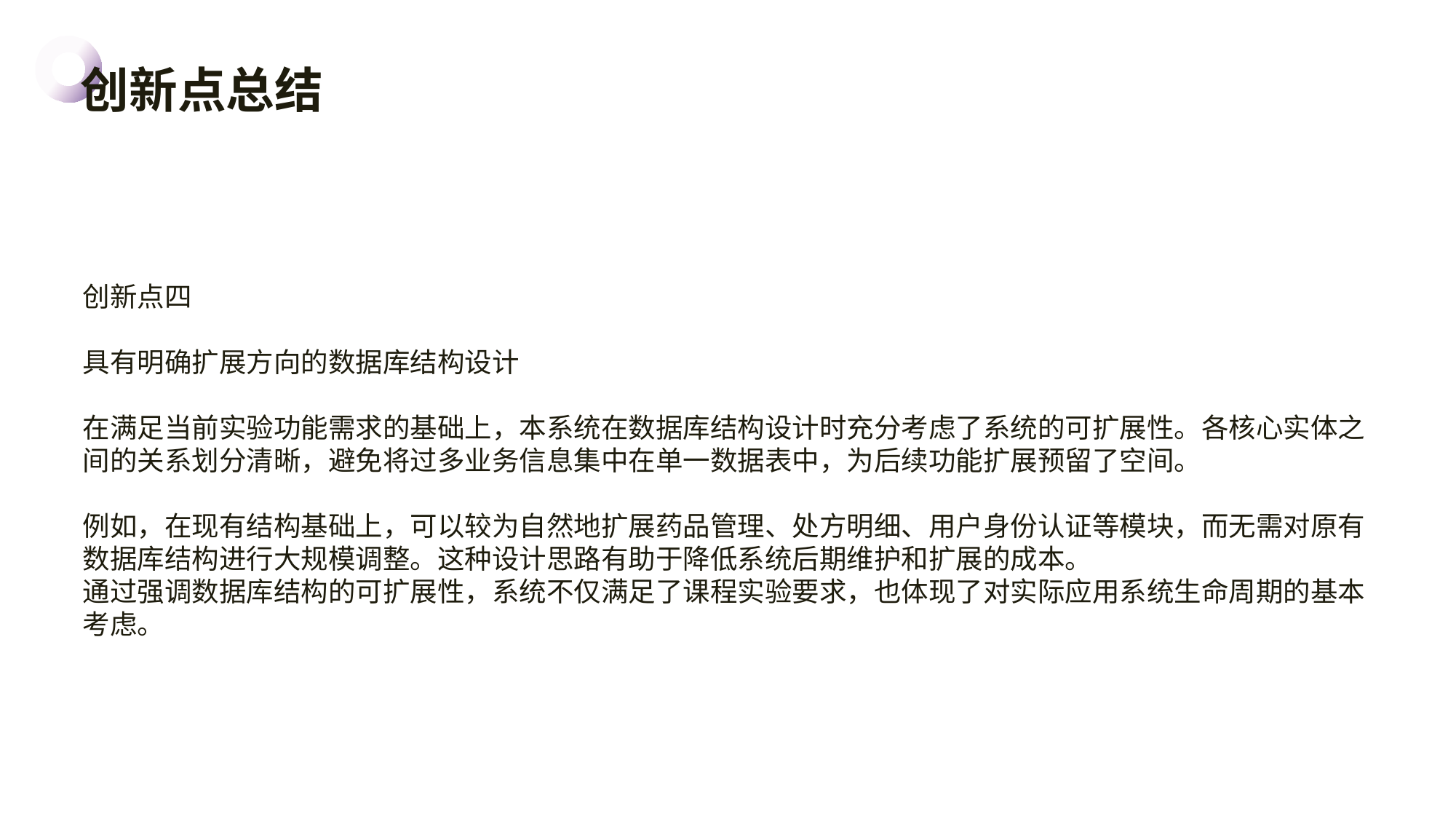

创新点总结
创新点四

具有明确扩展方向的数据库结构设计

在满足当前实验功能需求的基础上，本系统在数据库结构设计时充分考虑了系统的可扩展性。各核心实体之间的关系划分清晰，避免将过多业务信息集中在单一数据表中，为后续功能扩展预留了空间。

例如，在现有结构基础上，可以较为自然地扩展药品管理、处方明细、用户身份认证等模块，而无需对原有数据库结构进行大规模调整。这种设计思路有助于降低系统后期维护和扩展的成本。
通过强调数据库结构的可扩展性，系统不仅满足了课程实验要求，也体现了对实际应用系统生命周期的基本考虑。